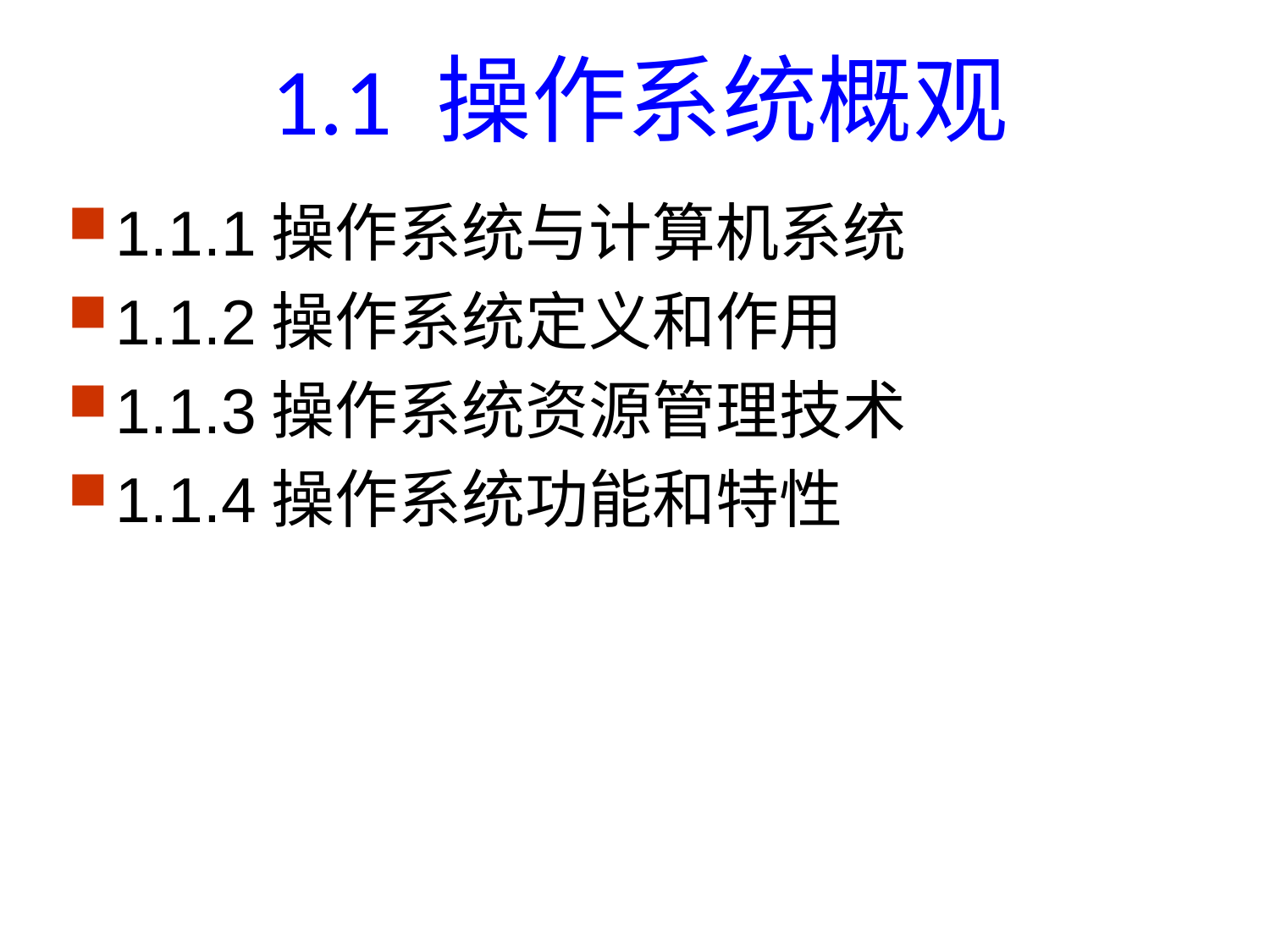

# 1.1 操作系统概观
1.1.1操作系统与计算机系统
1.1.2操作系统定义和作用
1.1.3操作系统资源管理技术
1.1.4操作系统功能和特性